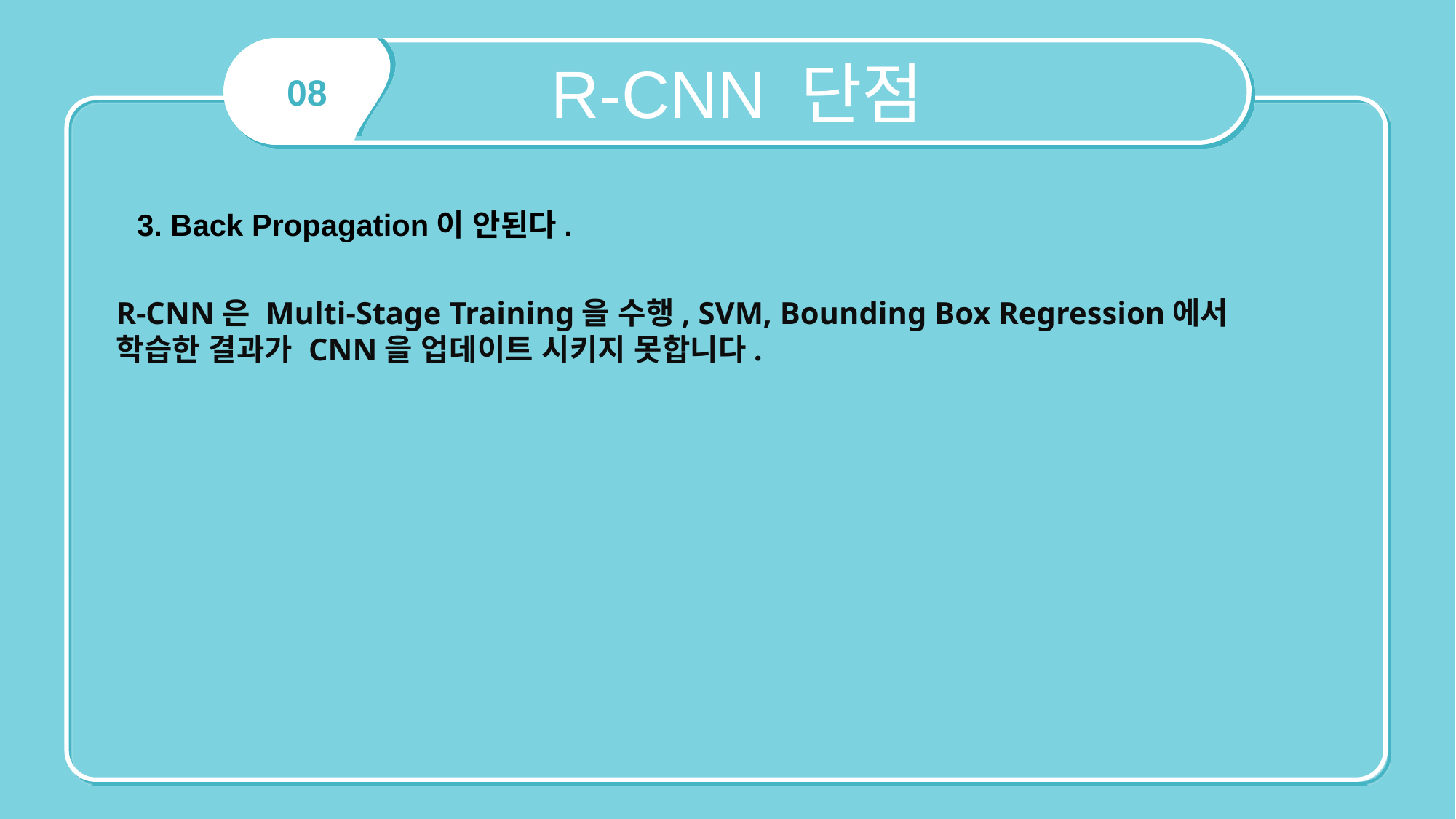

R-CNN 단점
08

3. Back Propagation이 안된다.
R-CNN은 Multi-Stage Training을 수행, SVM, Bounding Box Regression에서 학습한 결과가 CNN을 업데이트 시키지 못합니다.